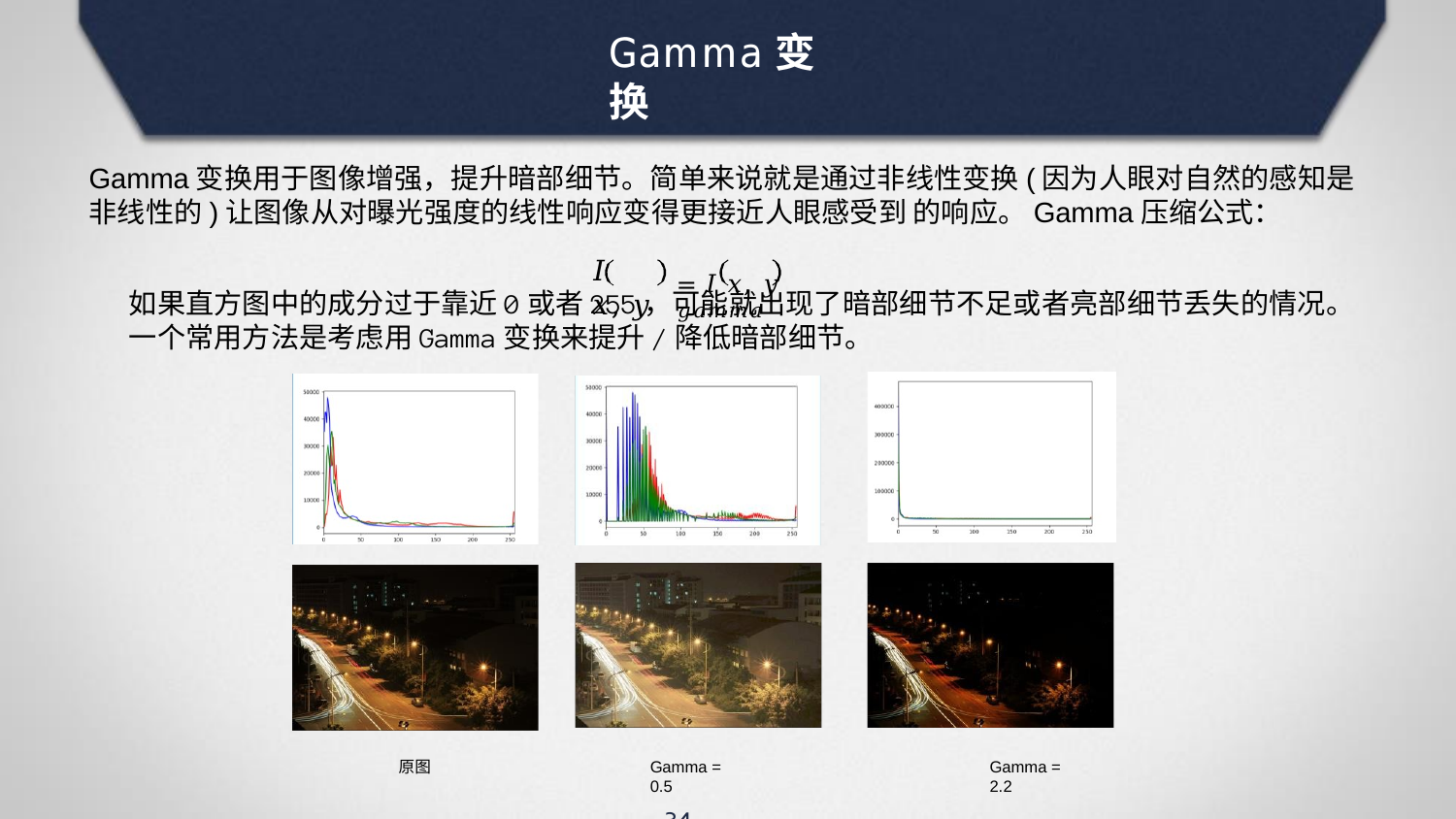

# Gamma变换
Gamma变换用于图像增强，提升暗部细节。简单来说就是通过非线性变换(因为人眼对自然的感知是非线性的)让图像从对曝光强度的线性响应变得更接近人眼感受到 的响应。Gamma压缩公式：
= 𝐼 𝑥, 𝑦 𝑔𝑎𝑚𝑚𝑎
𝐼 𝑥, 𝑦

如果直方图中的成分过于靠近0或者255，可能就出现了暗部细节不足或者亮部细节丢失的情况。
一个常用方法是考虑用Gamma变换来提升/降低暗部细节。

Gamma = 0.5
34
原图
Gamma = 2.2